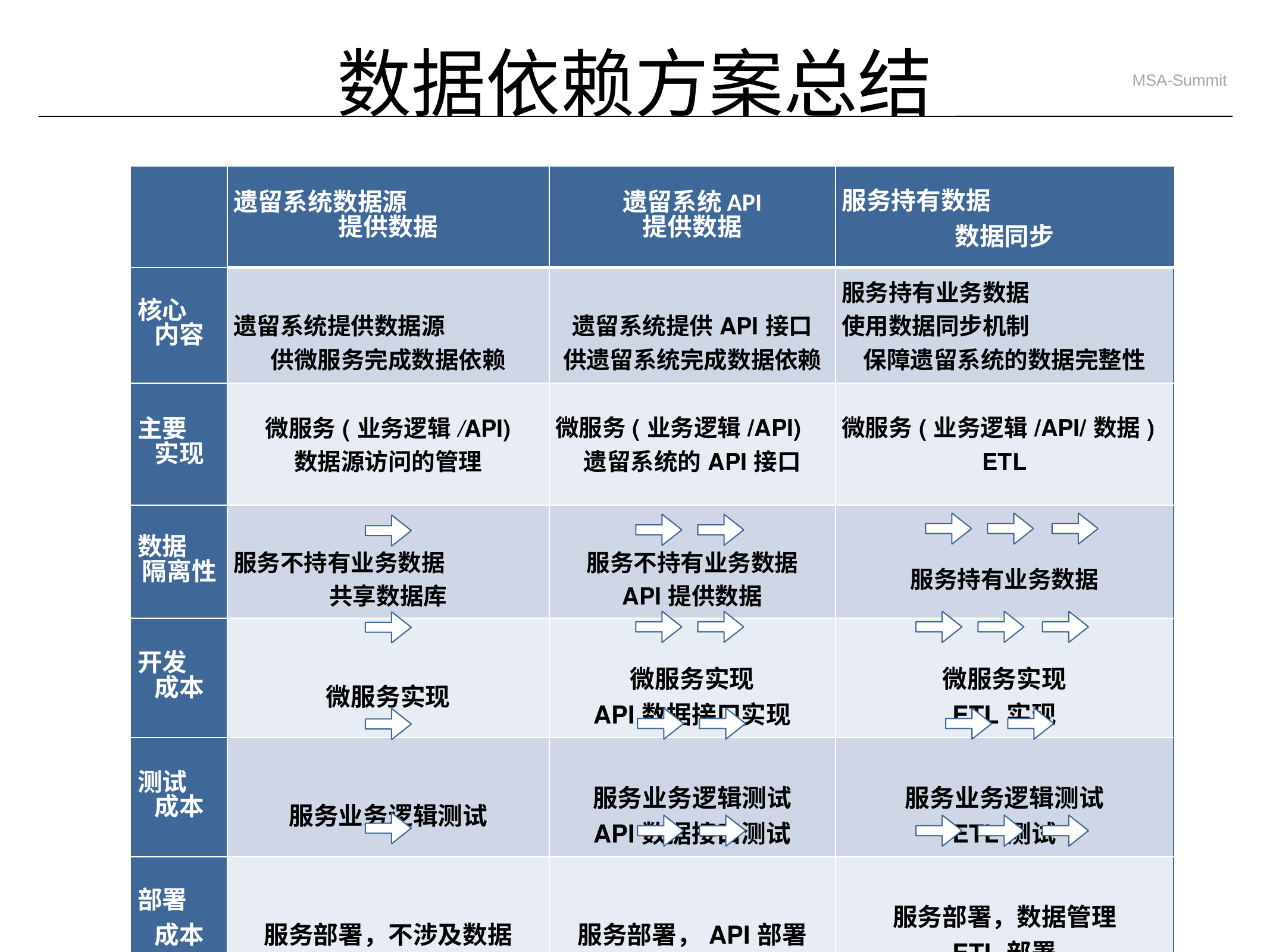

数据依赖方案总结
|  | 遗留系统数据源 提供数据 | 遗留系统API 提供数据 | 服务持有数据 数据同步 |
| --- | --- | --- | --- |
| 核心 内容 | 遗留系统提供数据源 供微服务完成数据依赖 | 遗留系统提供API接口 供遗留系统完成数据依赖 | 服务持有业务数据 使用数据同步机制 保障遗留系统的数据完整性 |
| 主要 实现 | 微服务(业务逻辑/API) 数据源访问的管理 | 微服务(业务逻辑/API) 遗留系统的API接口 | 微服务(业务逻辑/API/数据) ETL |
| 数据 隔离性 | 服务不持有业务数据 共享数据库 | 服务不持有业务数据 API提供数据 | 服务持有业务数据 |
| 开发 成本 | 微服务实现 | 微服务实现 API数据接口实现 | 微服务实现 ETL实现 |
| 测试 成本 | 服务业务逻辑测试 | 服务业务逻辑测试 API数据接口测试 | 服务业务逻辑测试 ETL测试 |
| 部署 成本 | 服务部署，不涉及数据 | 服务部署，API部署 | 服务部署，数据管理 ETL部署 |